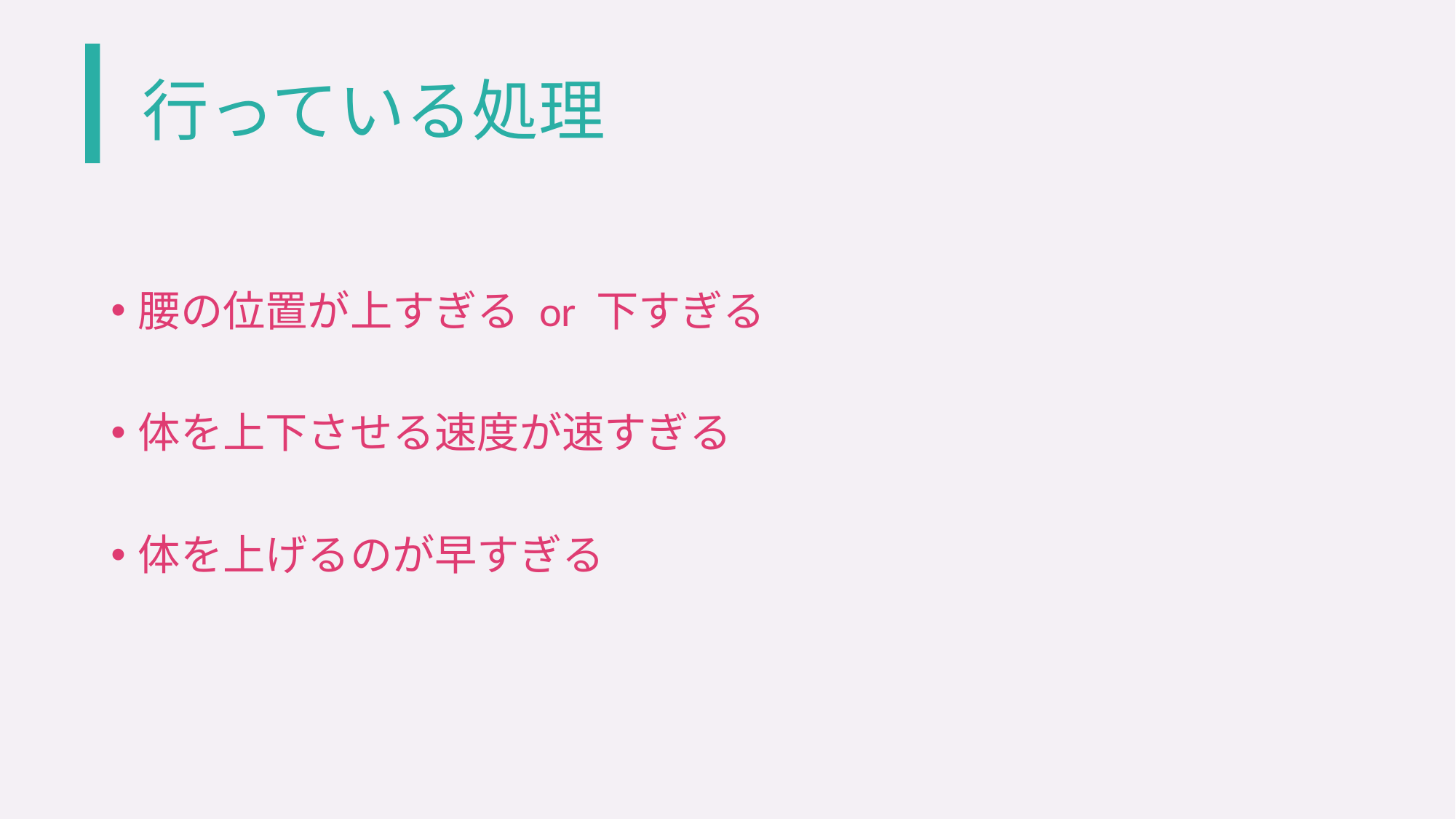

# 行っている処理

腰の位置が上すぎる or 下すぎる

体を上下させる速度が速すぎる

体を上げるのが早すぎる